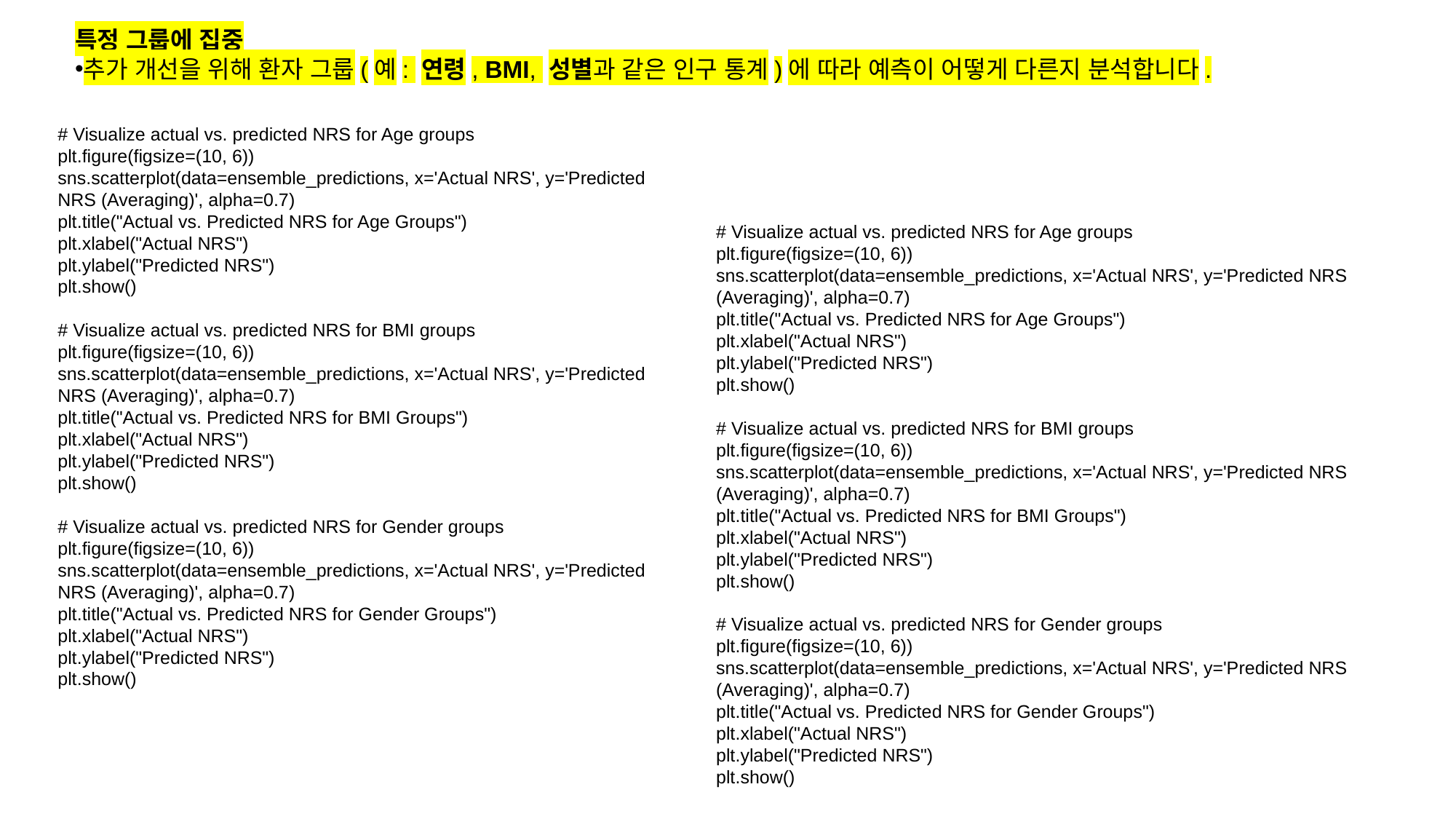

특정 그룹에 집중
추가 개선을 위해 환자 그룹(예: 연령, BMI, 성별과 같은 인구 통계)에 따라 예측이 어떻게 다른지 분석합니다.
# Visualize actual vs. predicted NRS for Age groups
plt.figure(figsize=(10, 6))
sns.scatterplot(data=ensemble_predictions, x='Actual NRS', y='Predicted NRS (Averaging)', alpha=0.7)
plt.title("Actual vs. Predicted NRS for Age Groups")
plt.xlabel("Actual NRS")
plt.ylabel("Predicted NRS")
plt.show()

# Visualize actual vs. predicted NRS for BMI groups
plt.figure(figsize=(10, 6))
sns.scatterplot(data=ensemble_predictions, x='Actual NRS', y='Predicted NRS (Averaging)', alpha=0.7)
plt.title("Actual vs. Predicted NRS for BMI Groups")
plt.xlabel("Actual NRS")
plt.ylabel("Predicted NRS")
plt.show()

# Visualize actual vs. predicted NRS for Gender groups
plt.figure(figsize=(10, 6))
sns.scatterplot(data=ensemble_predictions, x='Actual NRS', y='Predicted NRS (Averaging)', alpha=0.7)
plt.title("Actual vs. Predicted NRS for Gender Groups")
plt.xlabel("Actual NRS")
plt.ylabel("Predicted NRS")
plt.show()
# Visualize actual vs. predicted NRS for Age groups
plt.figure(figsize=(10, 6))
sns.scatterplot(data=ensemble_predictions, x='Actual NRS', y='Predicted NRS (Averaging)', alpha=0.7)
plt.title("Actual vs. Predicted NRS for Age Groups")
plt.xlabel("Actual NRS")
plt.ylabel("Predicted NRS")
plt.show()

# Visualize actual vs. predicted NRS for BMI groups
plt.figure(figsize=(10, 6))
sns.scatterplot(data=ensemble_predictions, x='Actual NRS', y='Predicted NRS (Averaging)', alpha=0.7)
plt.title("Actual vs. Predicted NRS for BMI Groups")
plt.xlabel("Actual NRS")
plt.ylabel("Predicted NRS")
plt.show()

# Visualize actual vs. predicted NRS for Gender groups
plt.figure(figsize=(10, 6))
sns.scatterplot(data=ensemble_predictions, x='Actual NRS', y='Predicted NRS (Averaging)', alpha=0.7)
plt.title("Actual vs. Predicted NRS for Gender Groups")
plt.xlabel("Actual NRS")
plt.ylabel("Predicted NRS")
plt.show()